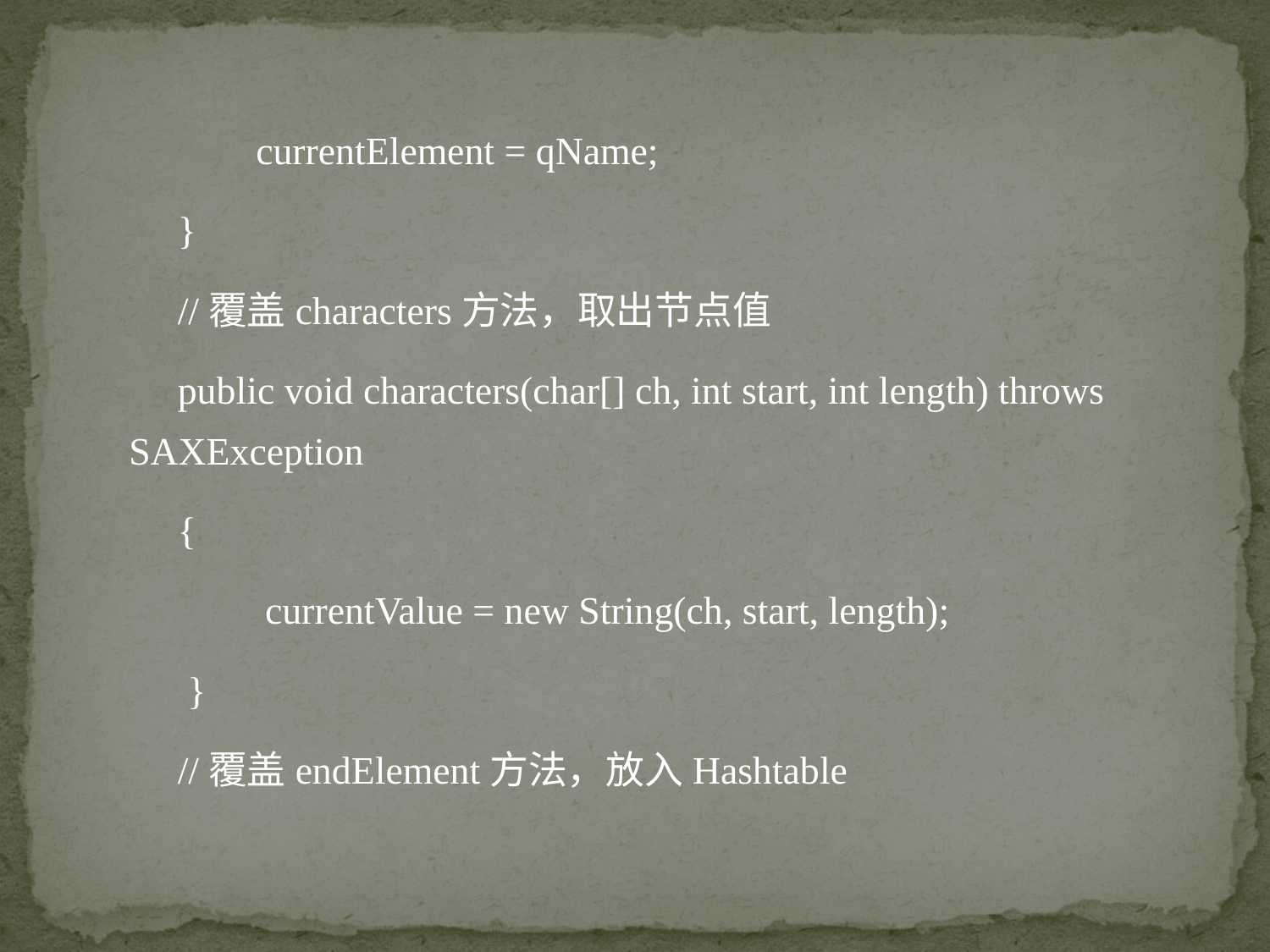

currentElement = qName;
     }
     //覆盖characters方法，取出节点值
     public void characters(char[] ch, int start, int length) throws SAXException
     {
              currentValue = new String(ch, start, length);
      }
     //覆盖endElement方法，放入Hashtable